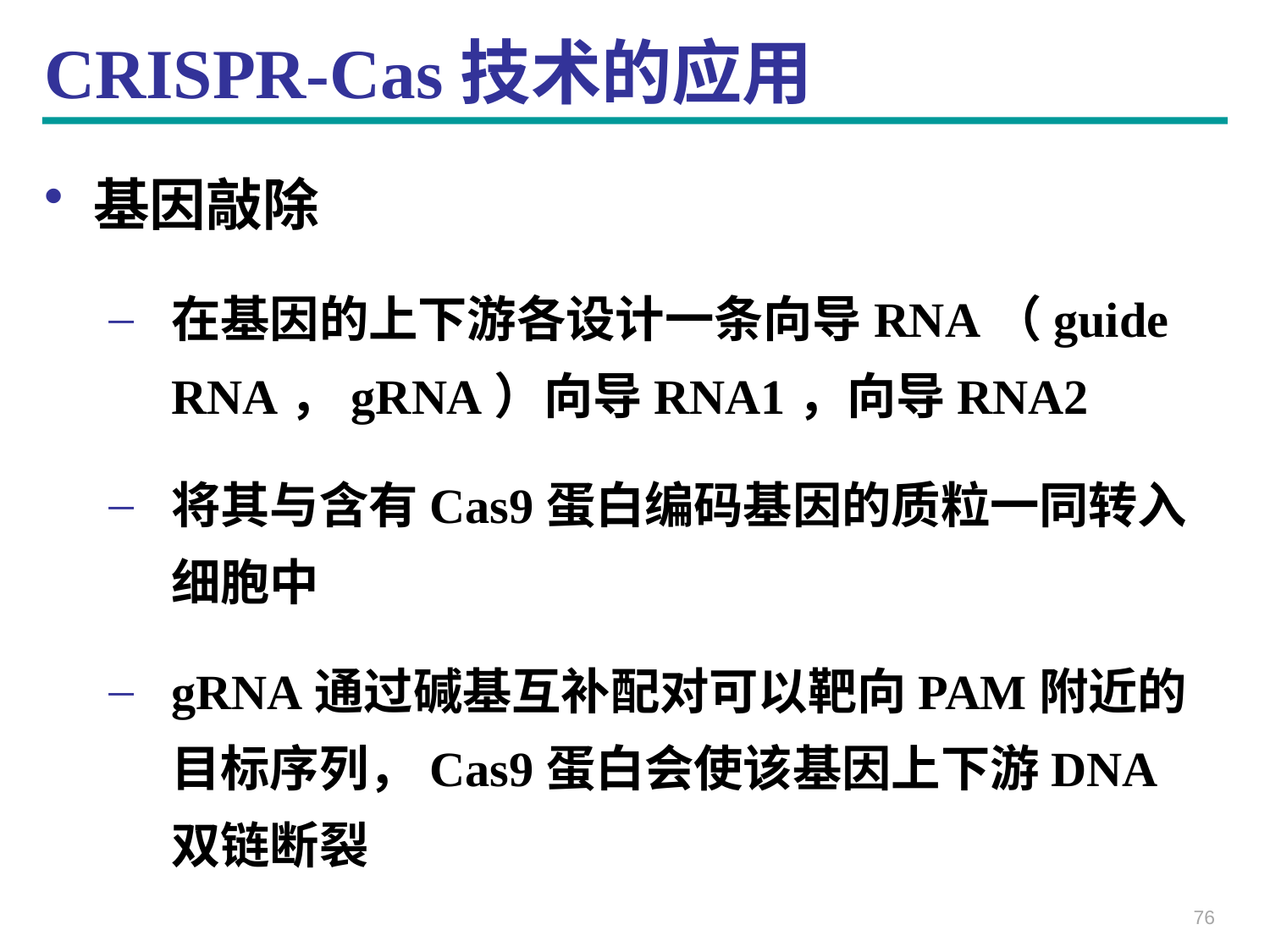

# CRISPR-Cas技术的应用
基因敲除
在基因的上下游各设计一条向导RNA（guide RNA，gRNA）向导RNA1，向导RNA2
将其与含有Cas9蛋白编码基因的质粒一同转入细胞中
gRNA通过碱基互补配对可以靶向PAM附近的目标序列，Cas9蛋白会使该基因上下游DNA双链断裂
76